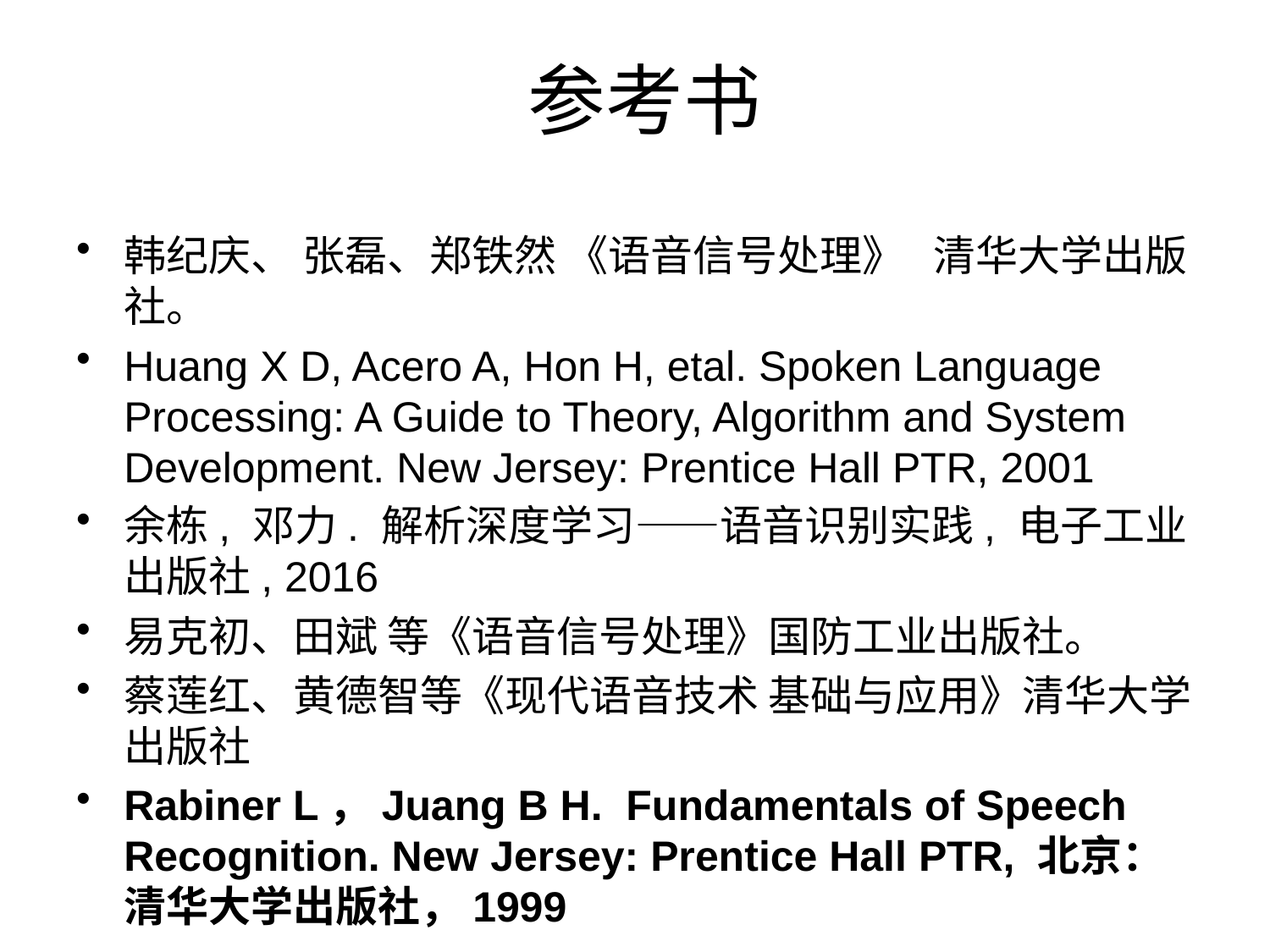

# 参考书
韩纪庆、 张磊、郑铁然 《语音信号处理》   清华大学出版社。
Huang X D, Acero A, Hon H, etal. Spoken Language Processing: A Guide to Theory, Algorithm and System Development. New Jersey: Prentice Hall PTR, 2001
余栋, 邓力. 解析深度学习——语音识别实践, 电子工业出版社, 2016
易克初、田斌 等《语音信号处理》国防工业出版社。
蔡莲红、黄德智等《现代语音技术 基础与应用》清华大学出版社
Rabiner L，Juang B H.  Fundamentals of Speech Recognition. New Jersey: Prentice Hall PTR, 北京：清华大学出版社，1999